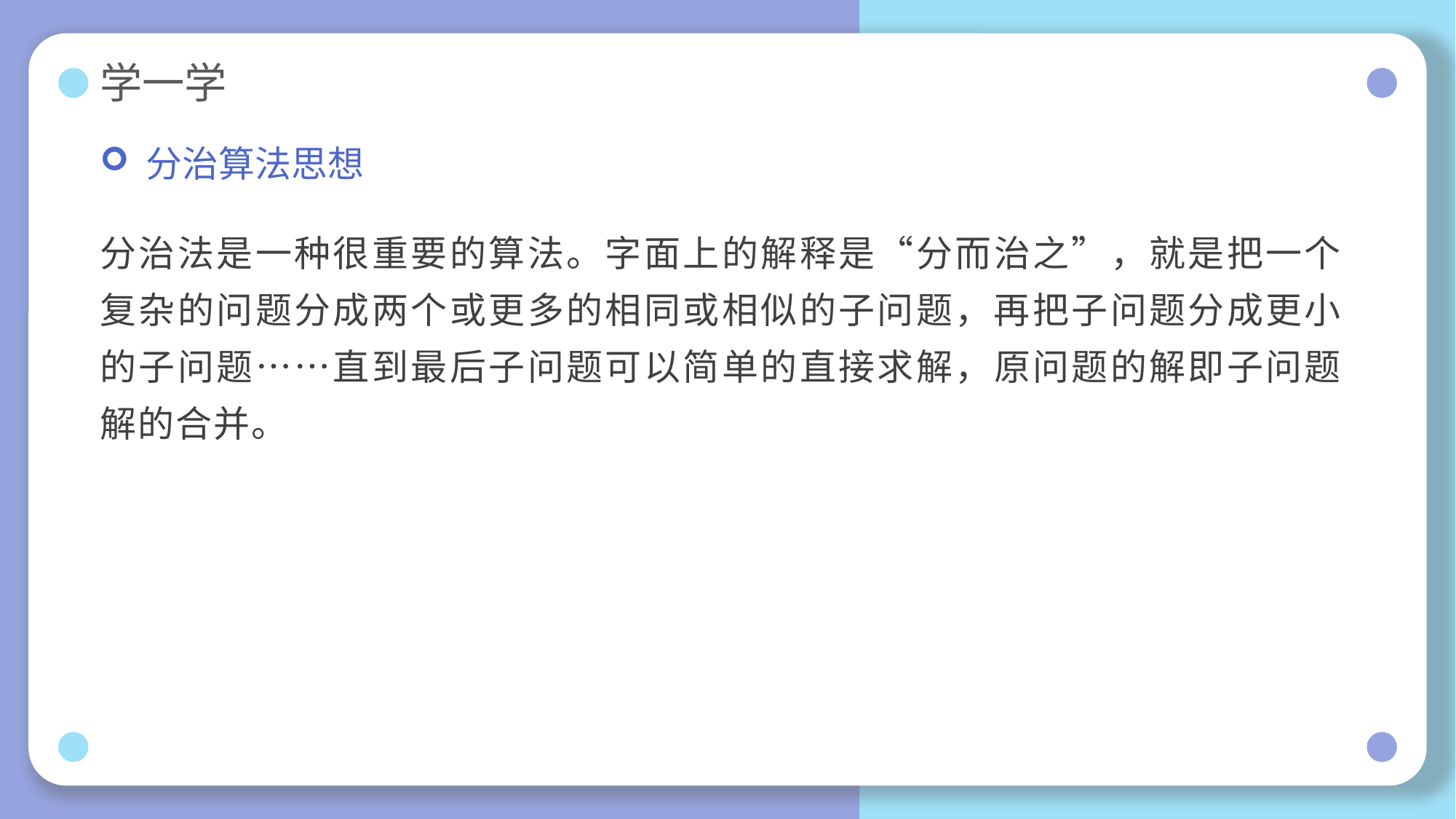

# 学一学
 分治算法思想
分治法是一种很重要的算法。字面上的解释是“分而治之”，就是把一个复杂的问题分成两个或更多的相同或相似的子问题，再把子问题分成更小的子问题……直到最后子问题可以简单的直接求解，原问题的解即子问题解的合并。